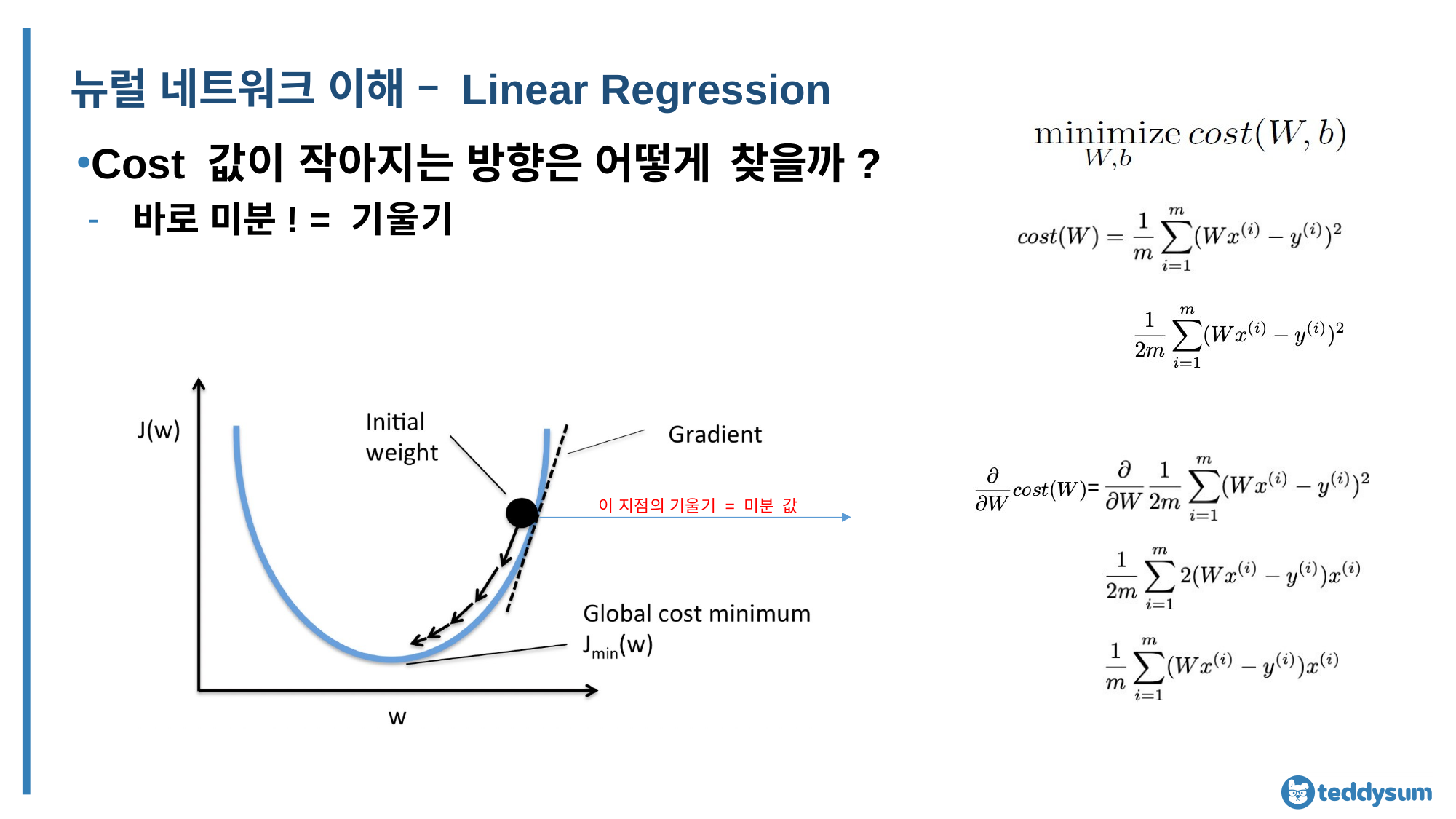

# 뉴럴 네트워크 이해 – Linear Regression

Cost 값이 작아지는 방향은 어떻게 찾을까?
바로 미분! = 기울기

=
이 지점의 기울기 = 미분 값